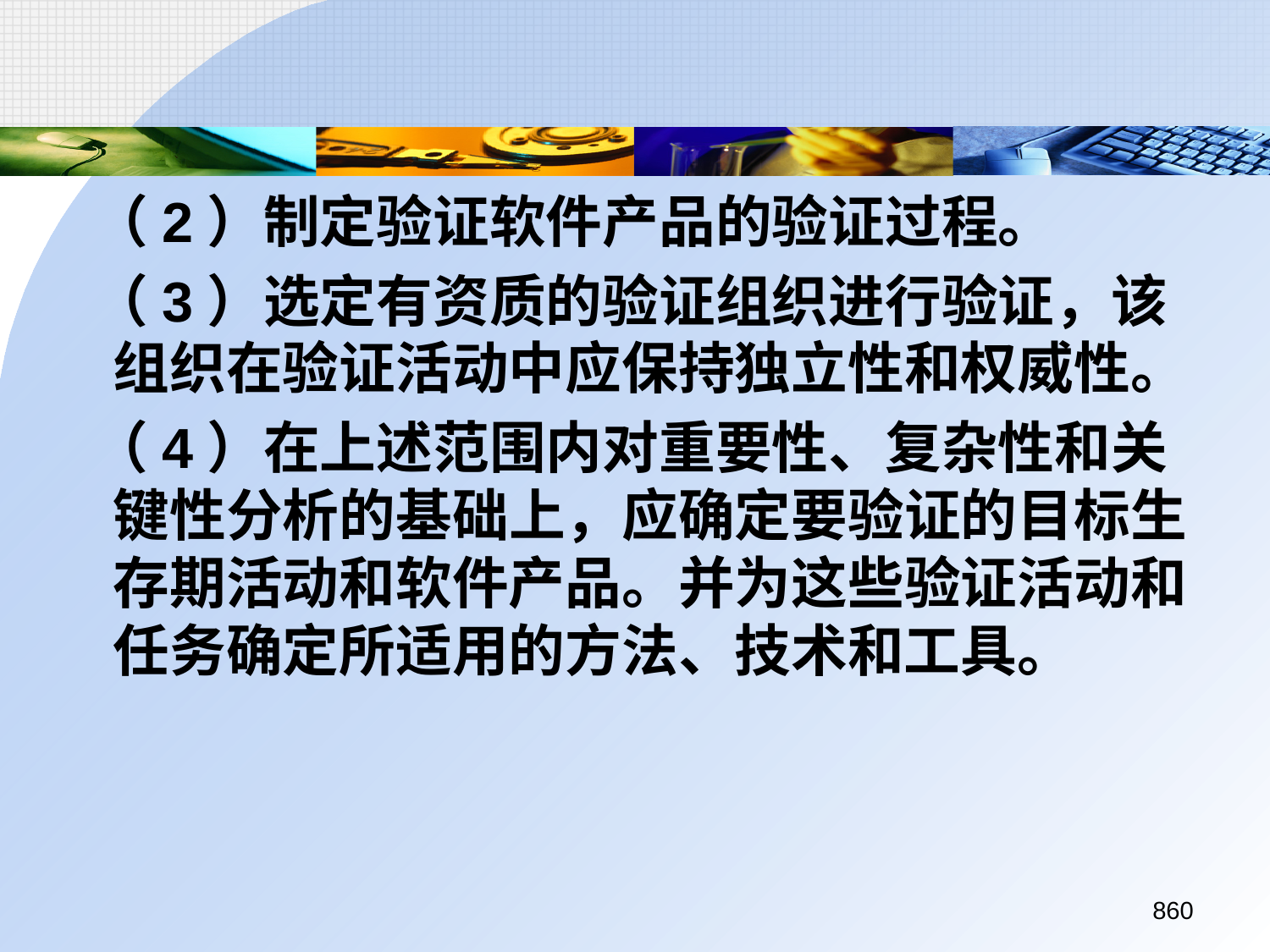

（2）制定验证软件产品的验证过程。
 （3）选定有资质的验证组织进行验证，该组织在验证活动中应保持独立性和权威性。
 （4）在上述范围内对重要性、复杂性和关键性分析的基础上，应确定要验证的目标生存期活动和软件产品。并为这些验证活动和任务确定所适用的方法、技术和工具。

860